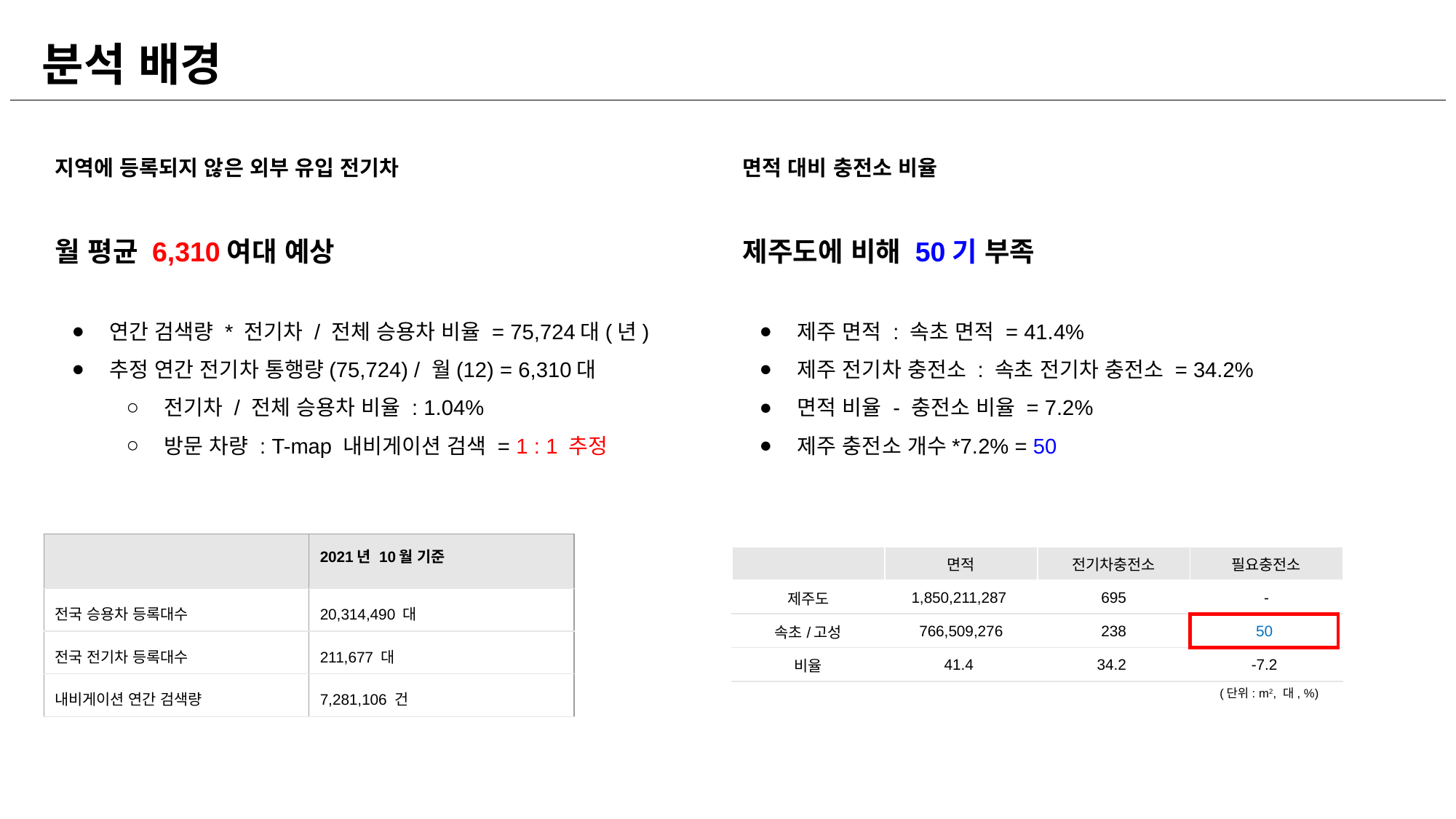

분석 배경
지역에 등록되지 않은 외부 유입 전기차

월 평균 6,310여대 예상

연간 검색량 * 전기차 / 전체 승용차 비율 = 75,724대(년)
추정 연간 전기차 통행량(75,724) / 월(12) = 6,310대
전기차 / 전체 승용차 비율 : 1.04%
방문 차량 : T-map 내비게이션 검색 = 1 : 1 추정
면적 대비 충전소 비율

제주도에 비해 50기 부족

제주 면적 : 속초 면적 = 41.4%
제주 전기차 충전소 : 속초 전기차 충전소 = 34.2%
면적 비율 - 충전소 비율 = 7.2%
제주 충전소 개수*7.2% = 50
|  | 2021년 10월 기준 |
| --- | --- |
| 전국 승용차 등록대수 | 20,314,490 대 |
| 전국 전기차 등록대수 | 211,677 대 |
| 내비게이션 연간 검색량 | 7,281,106 건 |
|  | 면적 | 전기차충전소 | 필요충전소 |
| --- | --- | --- | --- |
| 제주도 | 1,850,211,287 | 695 | - |
| 속초/고성 | 766,509,276 | 238 | 50 |
| 비율 | 41.4 | 34.2 | -7.2 |

(단위: m2, 대, %)